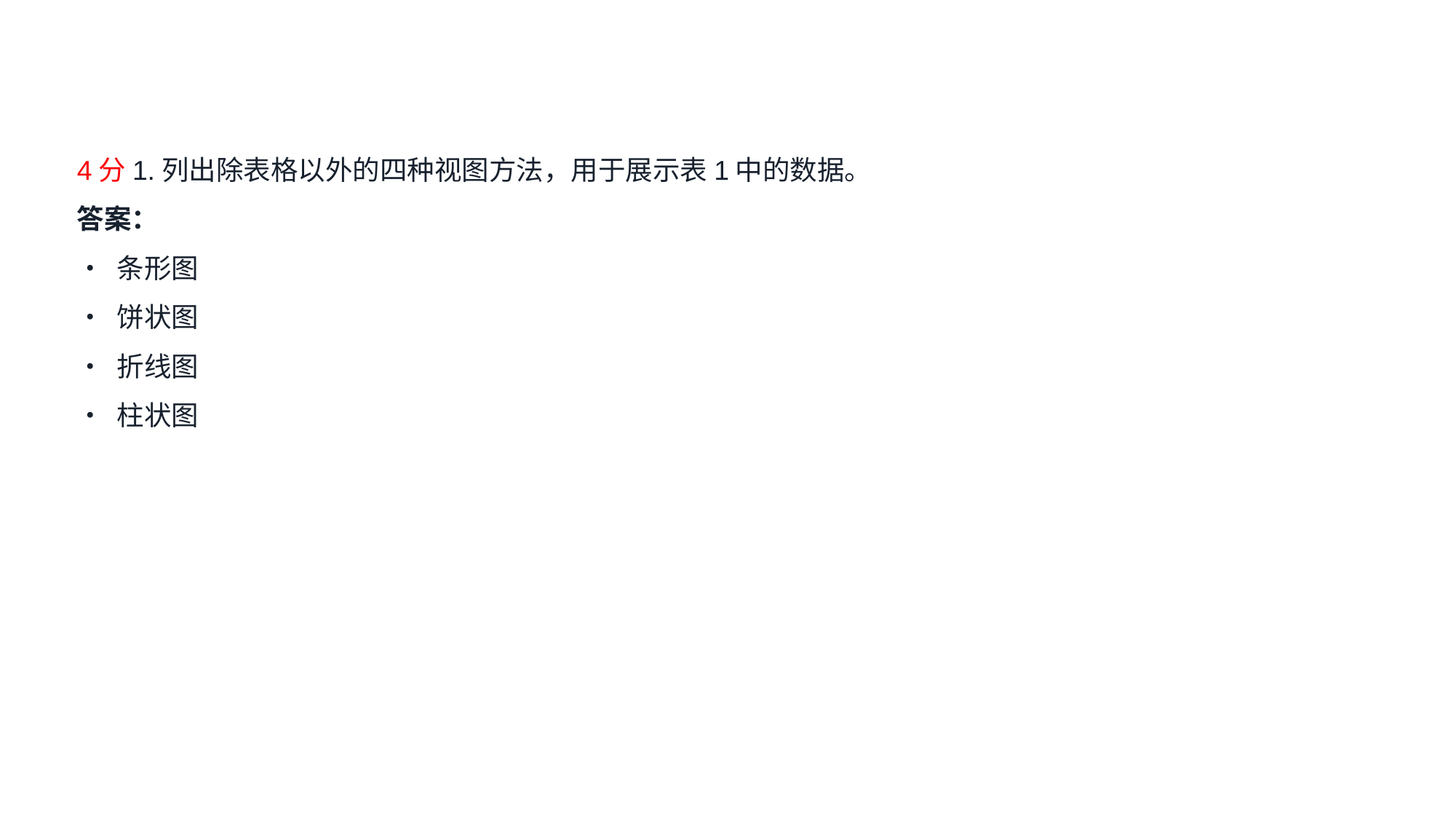

4分1.列出除表格以外的四种视图方法，用于展示表1中的数据。
答案：
• 条形图
• 饼状图
• 折线图
• 柱状图